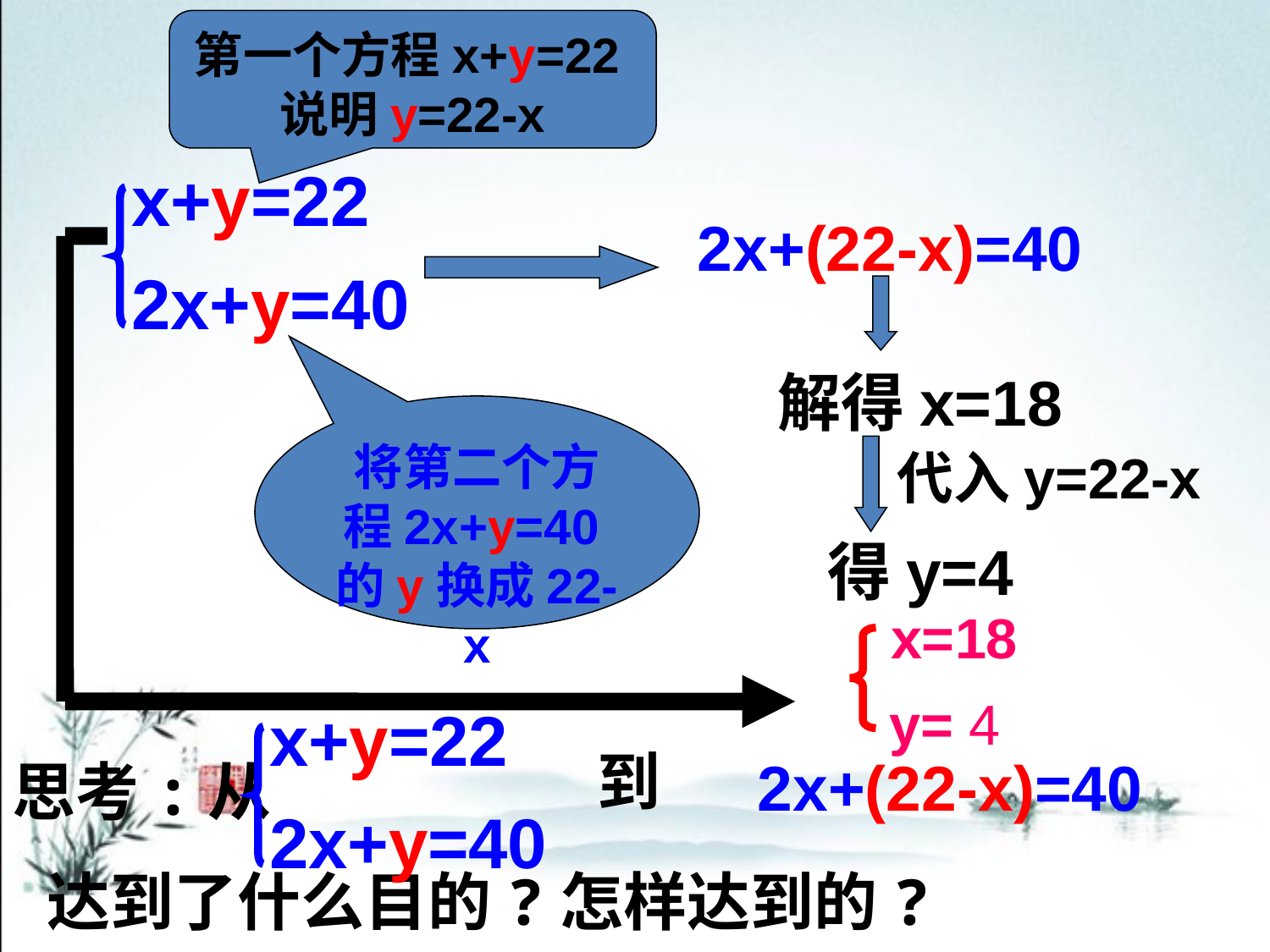

第一个方程x+y=22说明y=22-x
x+y=22
2x+y=40

2x+(22-x)=40

解得x=18
将第二个方程2x+y=40的y换成22-x

代入y=22-x
得y=4
x=18

y= 4
x+y=22
2x+y=40

到
思考:从
2x+(22-x)=40
达到了什么目的?怎样达到的?